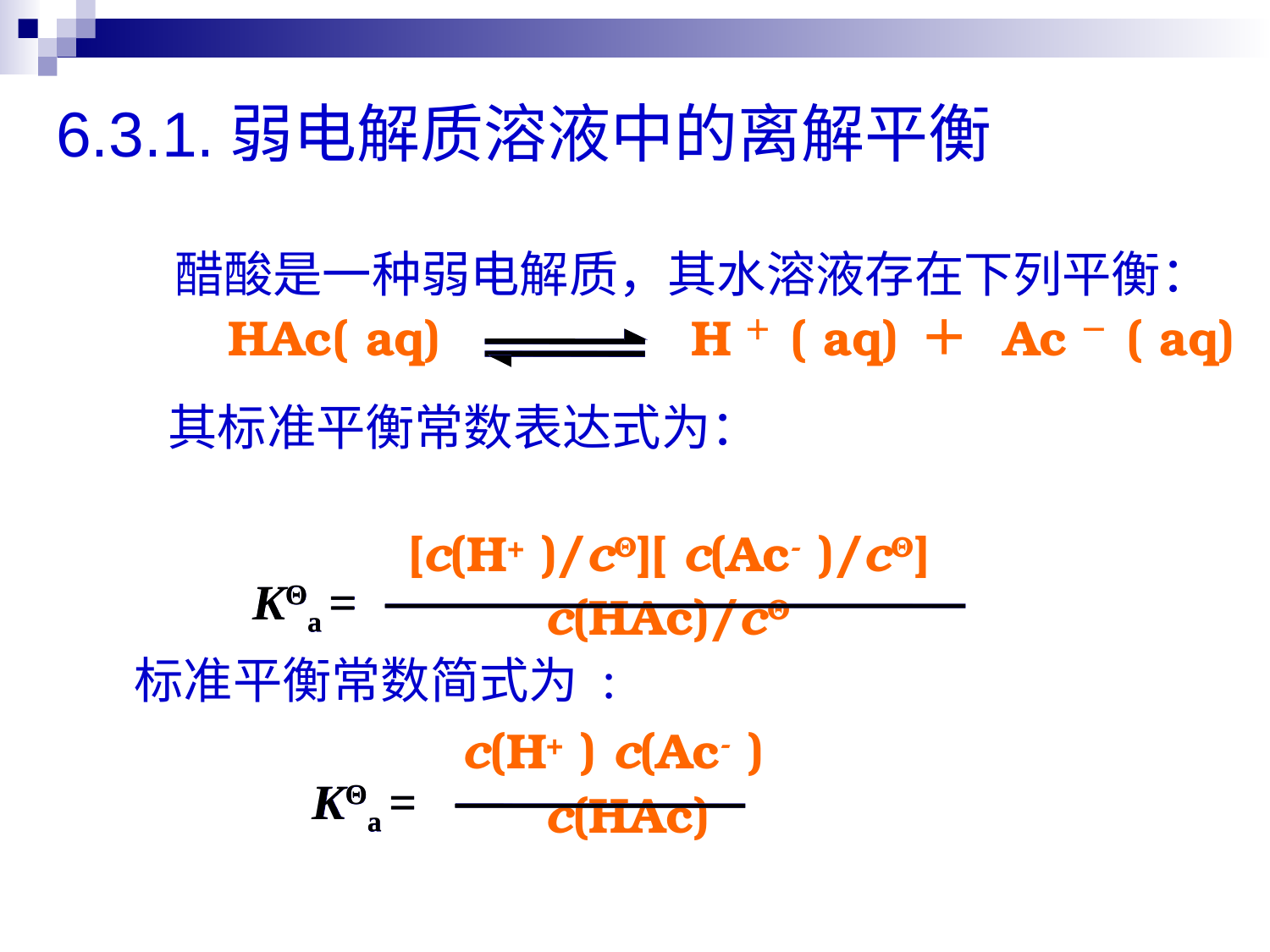

6.3.1.弱电解质溶液中的离解平衡
           醋酸是一种弱电解质，其水溶液存在下列平衡：
         HAc( aq)               H＋ ( aq) ＋  Ac－ ( aq)

       其标准平衡常数表达式为：

                       [c(H+ )/cΘ][ c(Ac- )/cΘ]
                            c(HAc)/cΘ
    标准平衡常数简式为 :
                    c(H+ ) c(Ac- )
                            c(HAc)

 KΘa =

 KΘa =